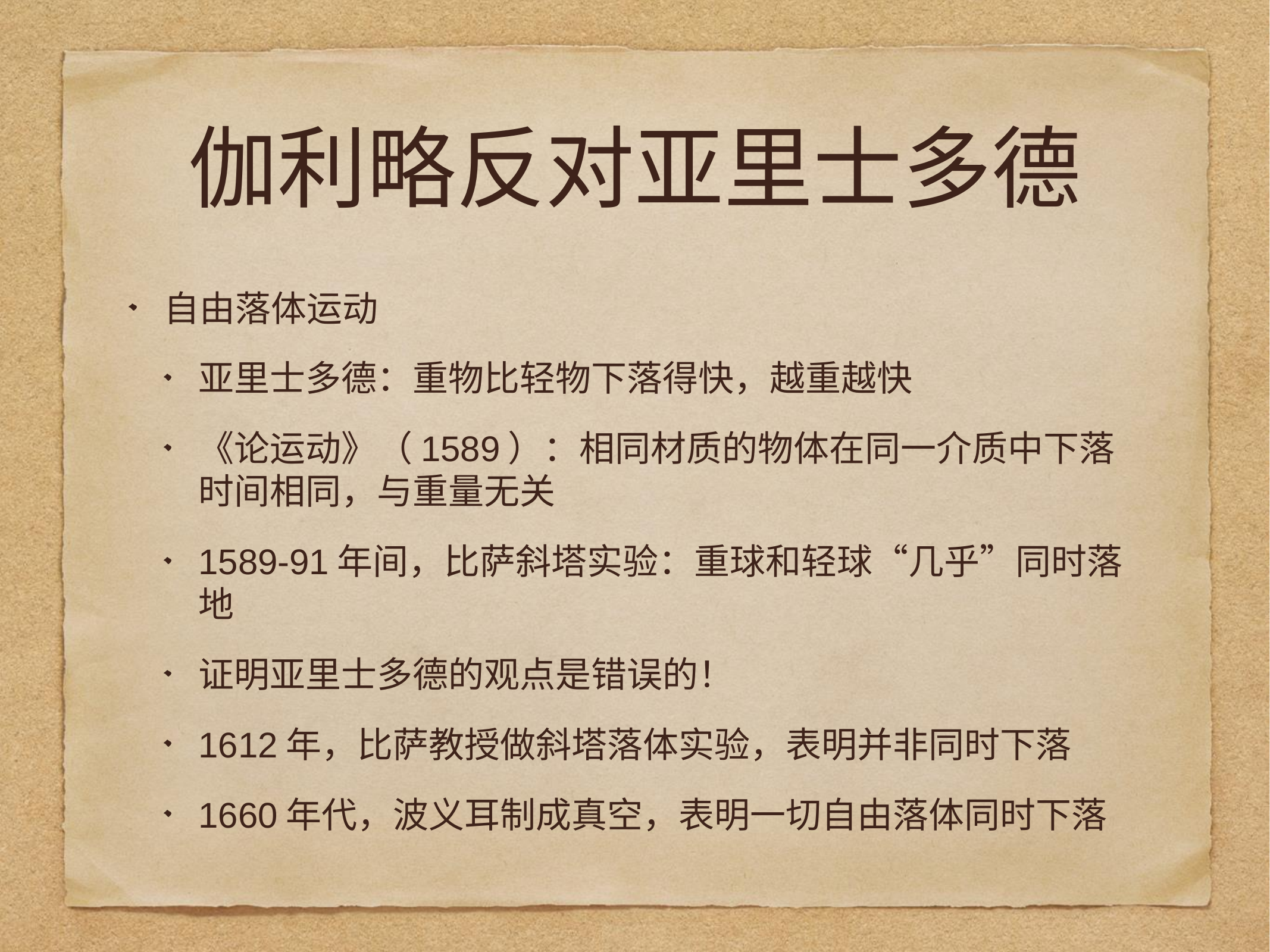

# 伽利略反对亚里士多德
自由落体运动
亚里士多德：重物比轻物下落得快，越重越快
《论运动》（1589）：相同材质的物体在同一介质中下落时间相同，与重量无关
1589-91年间，比萨斜塔实验：重球和轻球“几乎”同时落地
证明亚里士多德的观点是错误的！
1612年，比萨教授做斜塔落体实验，表明并非同时下落
1660年代，波义耳制成真空，表明一切自由落体同时下落